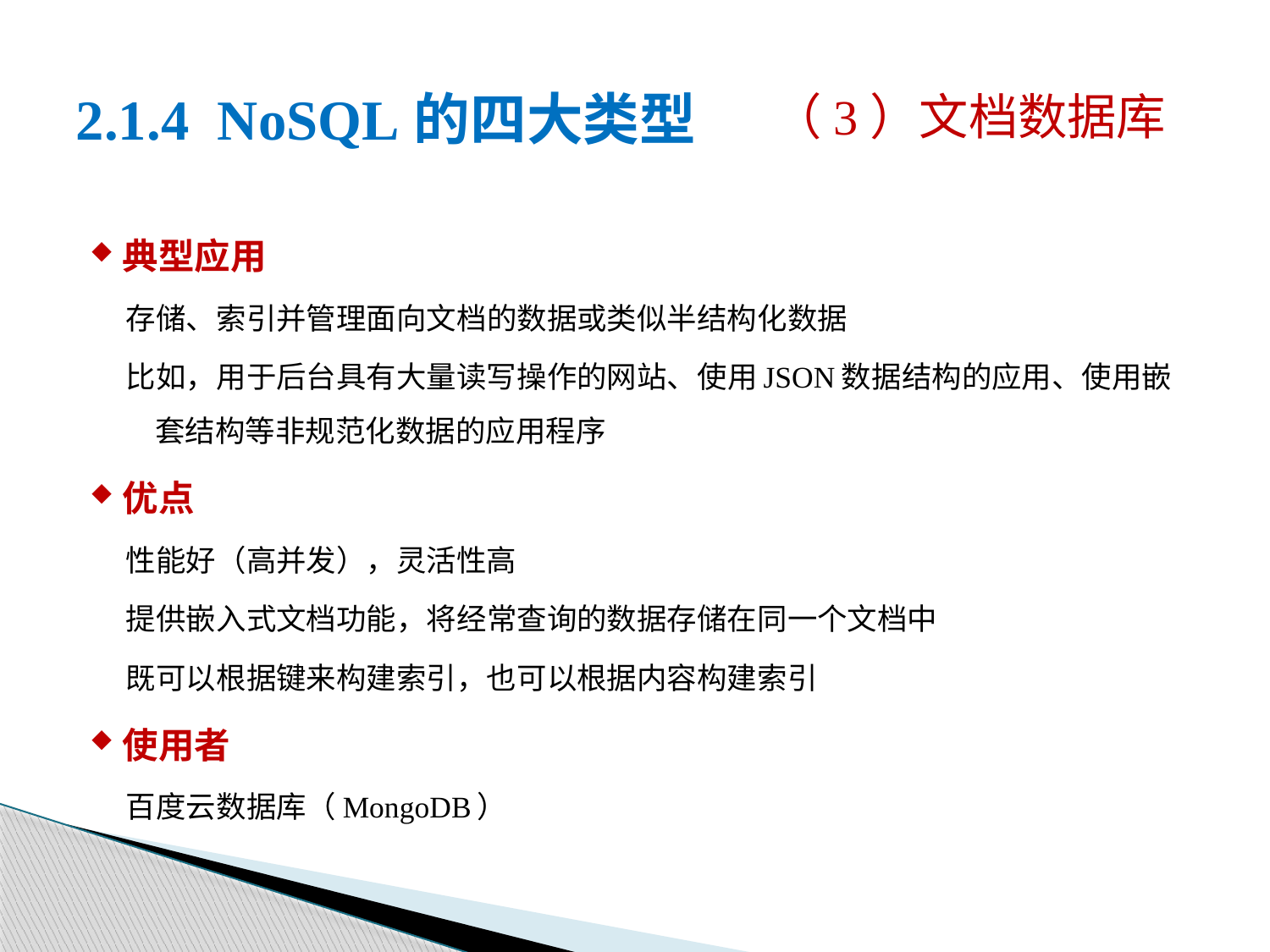

（3）文档数据库
# 2.1.4  NoSQL的四大类型
典型应用
存储、索引并管理面向文档的数据或类似半结构化数据
比如，用于后台具有大量读写操作的网站、使用JSON数据结构的应用、使用嵌套结构等非规范化数据的应用程序
优点
性能好（高并发），灵活性高
提供嵌入式文档功能，将经常查询的数据存储在同一个文档中
既可以根据键来构建索引，也可以根据内容构建索引
使用者
百度云数据库（MongoDB）